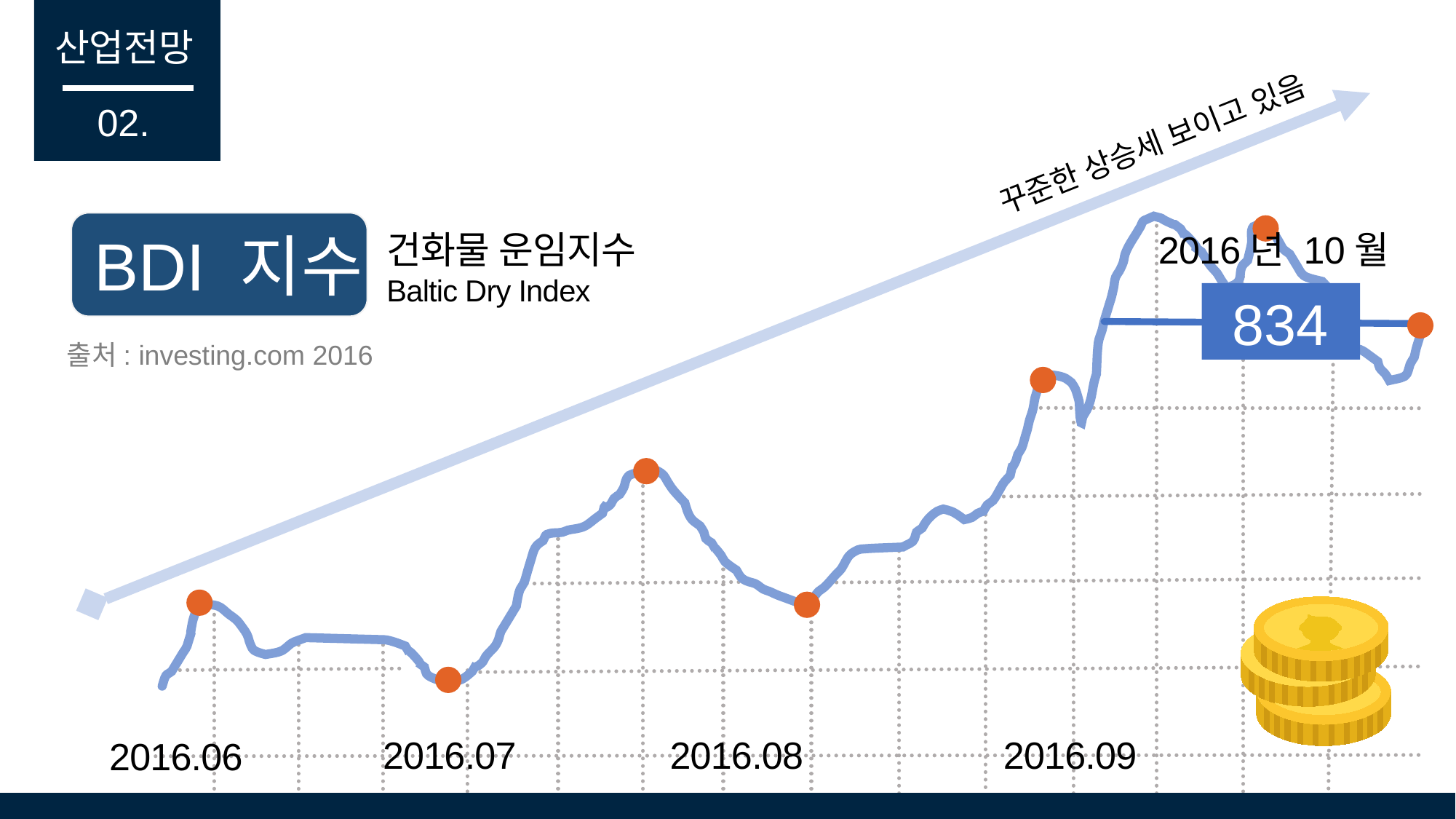

산업전망
02.
꾸준한 상승세 보이고 있음

BDI 지수

2016년 10월
건화물 운임지수
Baltic Dry Index
834

출처: investing.com 2016

2016.08
2016.09
2016.07
2016.06